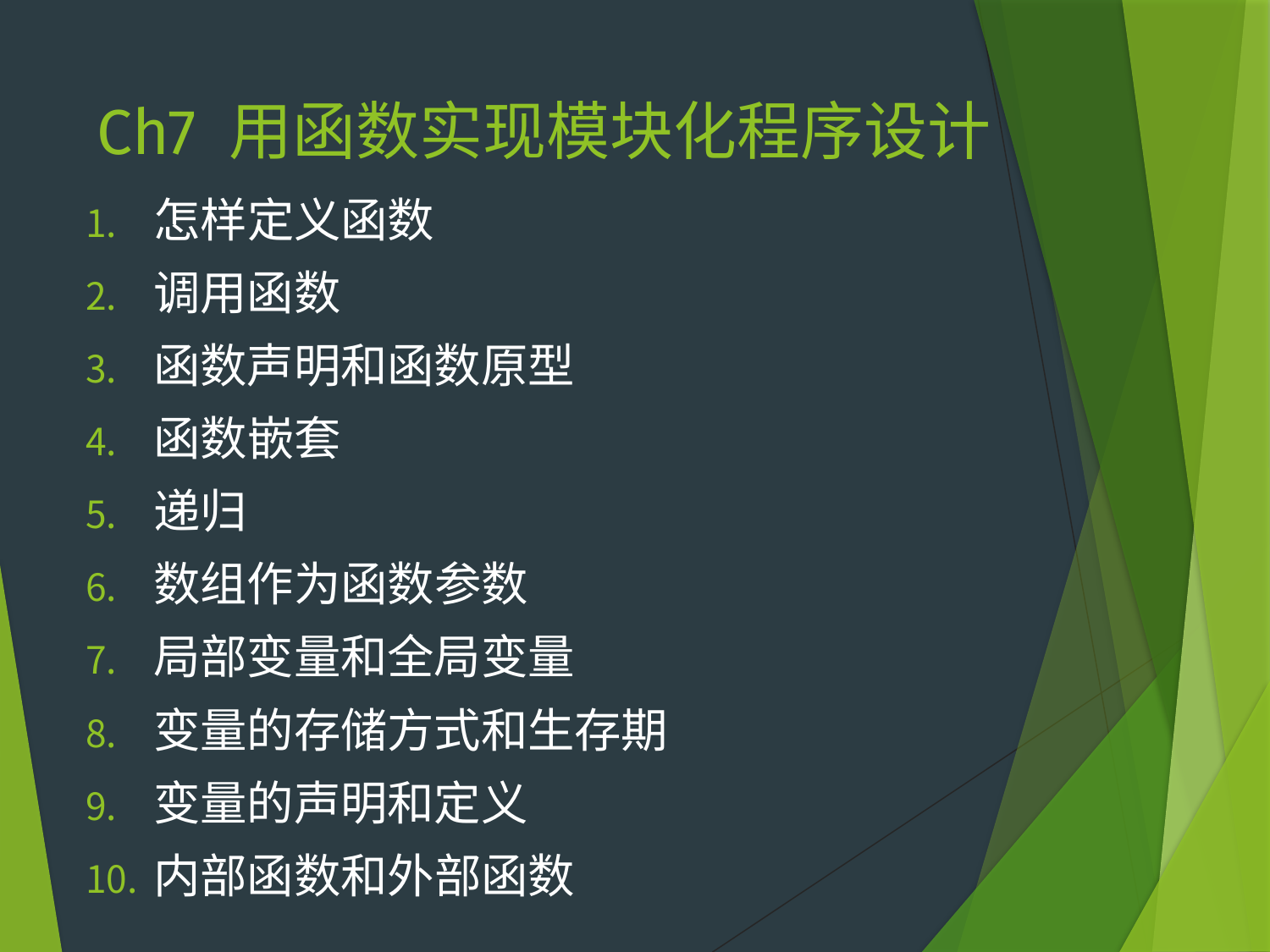

# Ch7 用函数实现模块化程序设计
怎样定义函数
调用函数
函数声明和函数原型
函数嵌套
递归
数组作为函数参数
局部变量和全局变量
变量的存储方式和生存期
变量的声明和定义
内部函数和外部函数